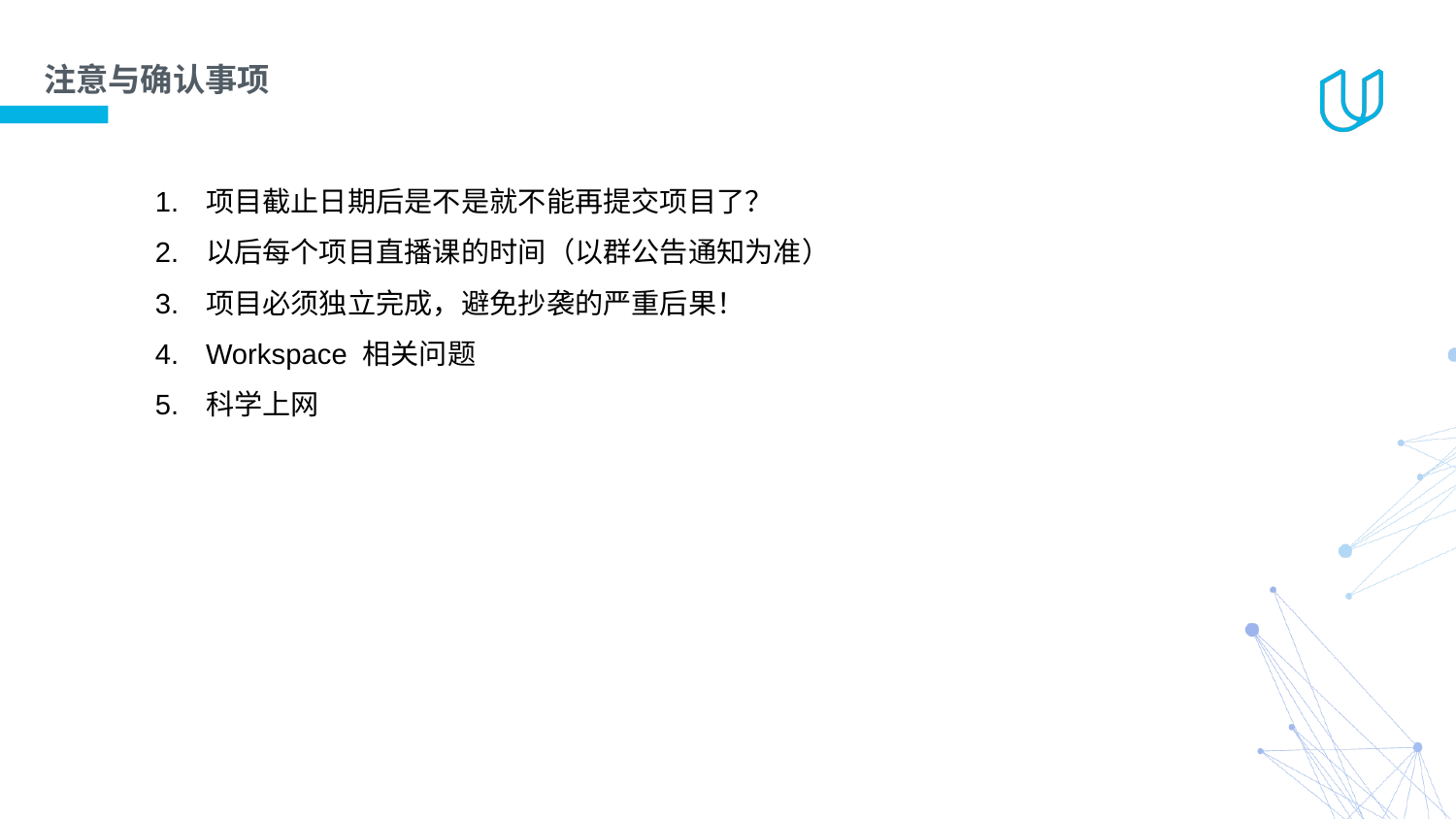

# 注意与确认事项
项目截止日期后是不是就不能再提交项目了？
以后每个项目直播课的时间（以群公告通知为准）
项目必须独立完成，避免抄袭的严重后果！
Workspace 相关问题
科学上网